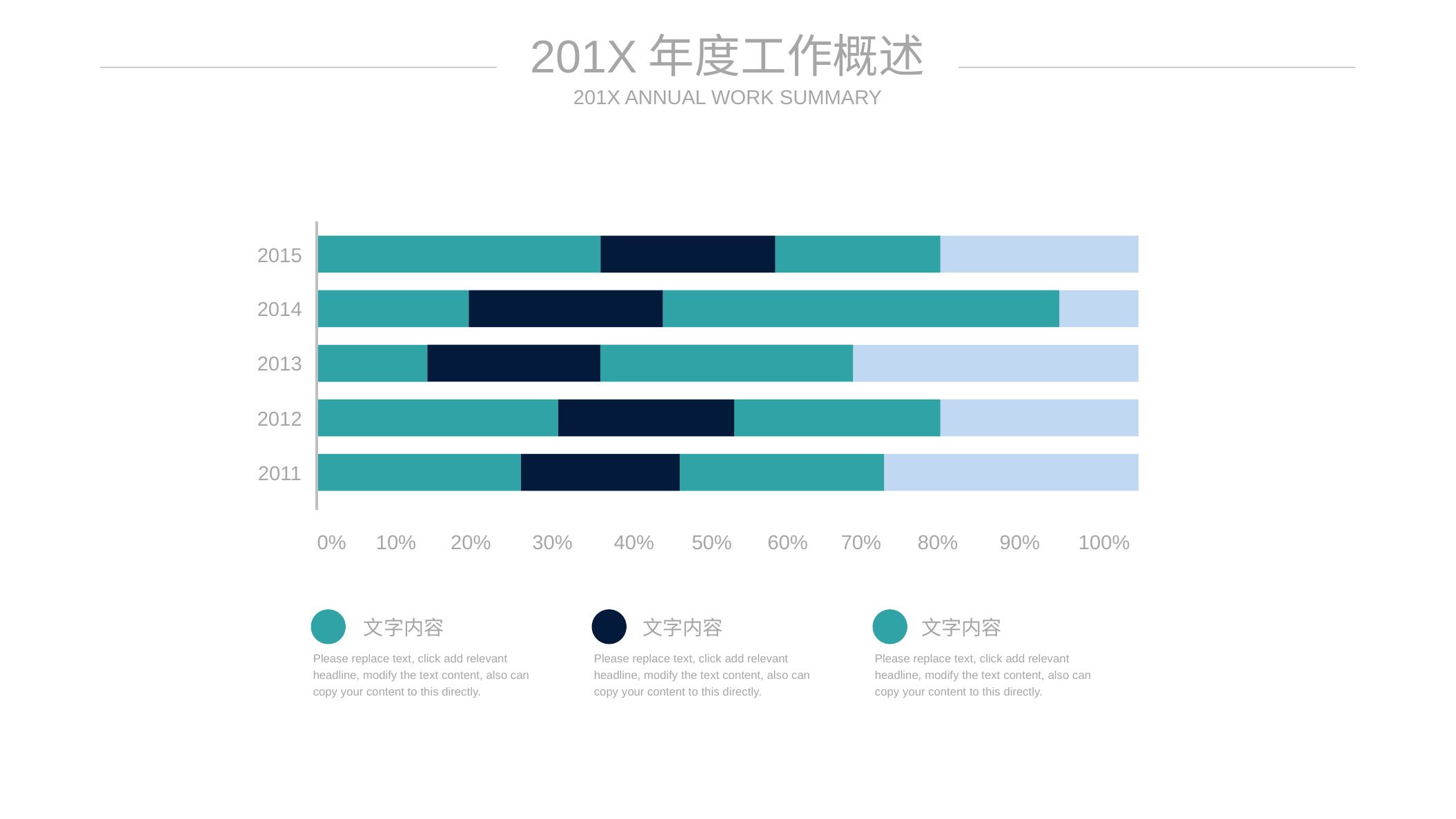

201X年度工作概述
201X ANNUAL WORK SUMMARY
2015

2014

2013

2012

2011

0%
10%
20%
30%
40%
50%
60%
70%
80%
90%
100%
文字内容
文字内容
文字内容

Please replace text, click add relevant headline, modify the text content, also can copy your content to this directly.
Please replace text, click add relevant headline, modify the text content, also can copy your content to this directly.
Please replace text, click add relevant headline, modify the text content, also can copy your content to this directly.